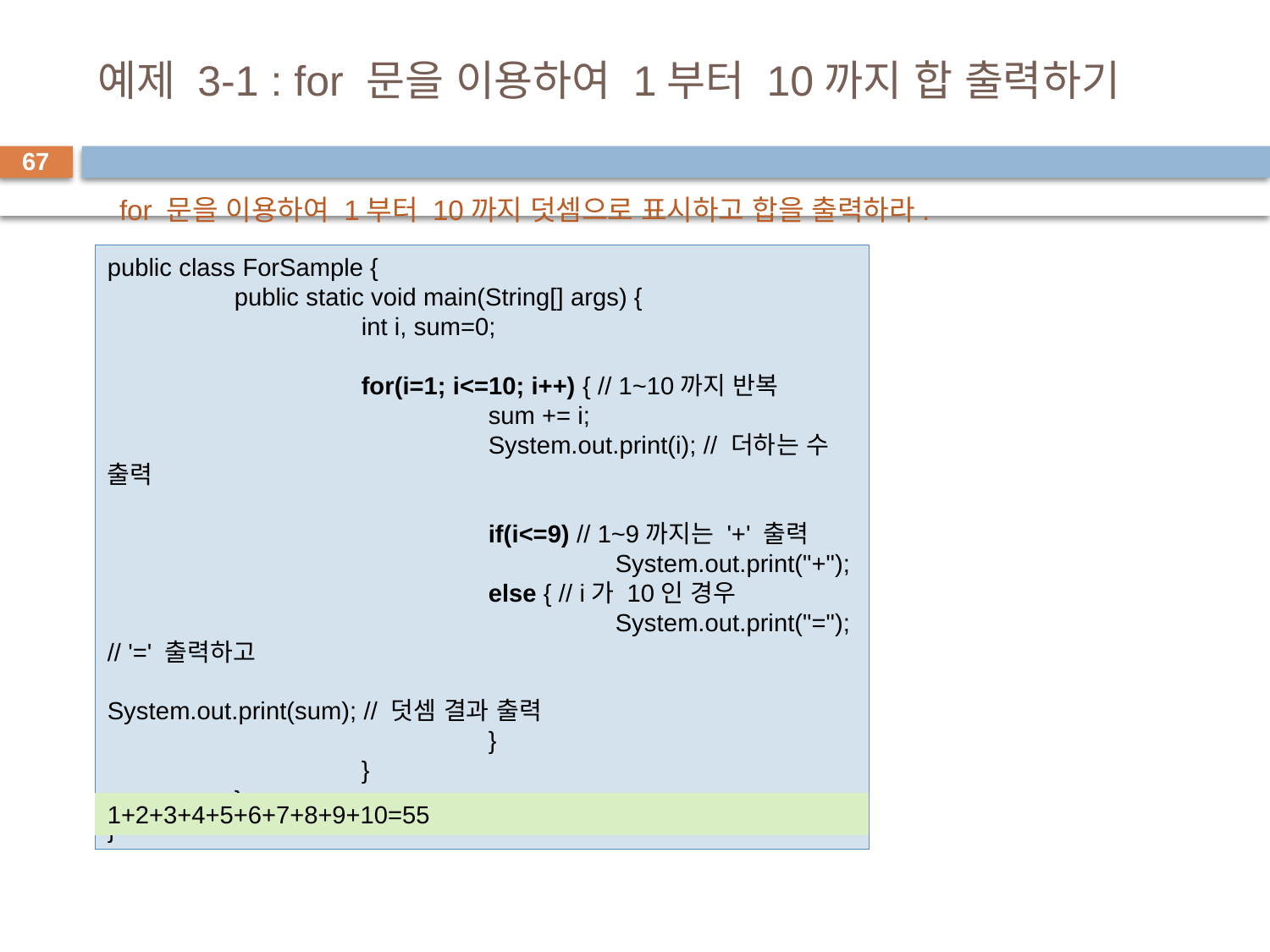

# 예제 3-1 : for 문을 이용하여 1부터 10까지 합 출력하기
67
for 문을 이용하여 1부터 10까지 덧셈으로 표시하고 합을 출력하라.
public class ForSample {
	public static void main(String[] args) {
		int i, sum=0;

		for(i=1; i<=10; i++) { // 1~10까지 반복
			sum += i;
			System.out.print(i); // 더하는 수 출력

			if(i<=9) // 1~9까지는 '+' 출력
				System.out.print("+");
			else { // i가 10인 경우
				System.out.print("="); // '=' 출력하고
				System.out.print(sum); // 덧셈 결과 출력
			}
		}
	}
}
1+2+3+4+5+6+7+8+9+10=55